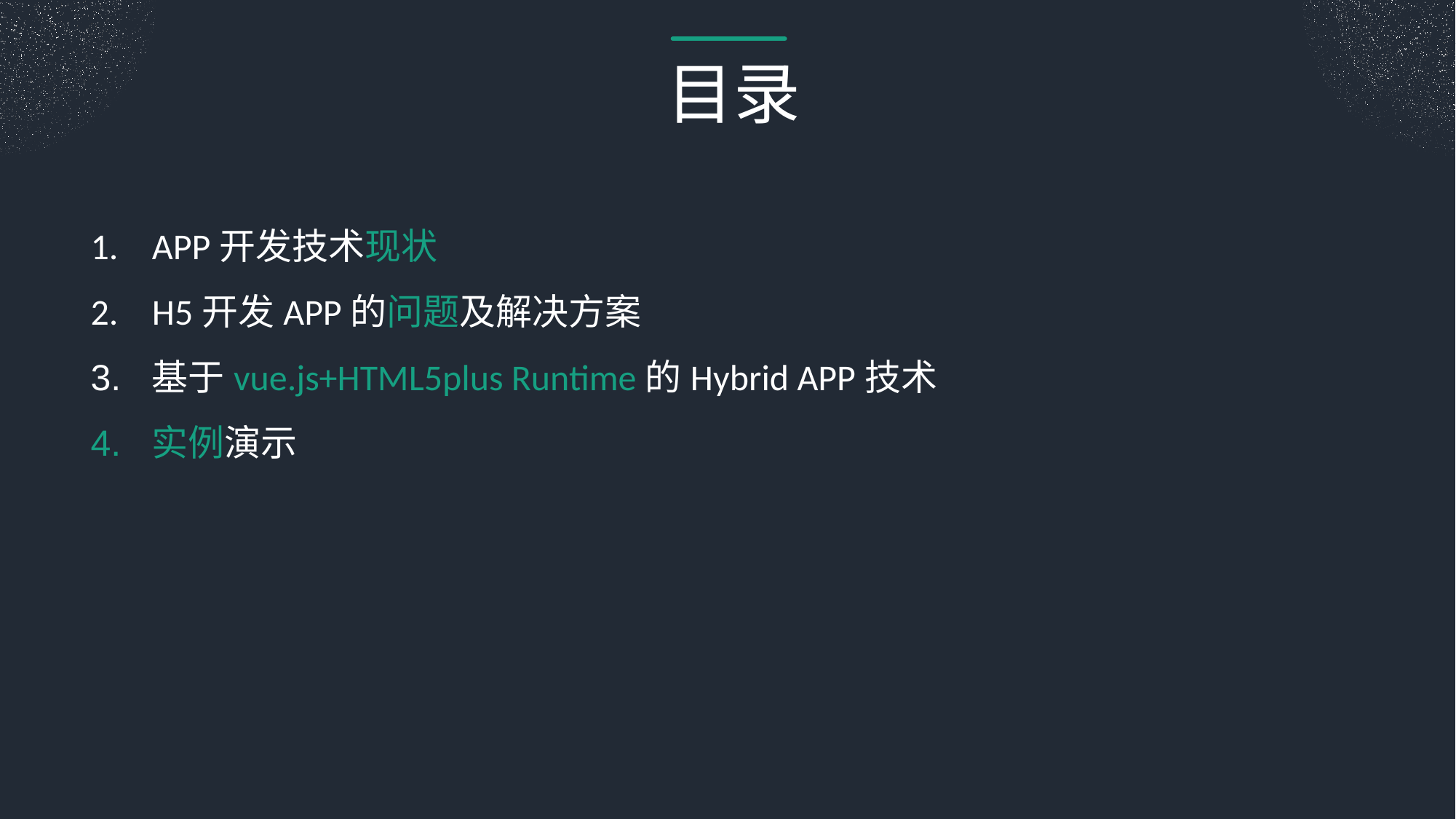

目录

APP开发技术现状
H5开发APP的问题及解决方案
基于vue.js+HTML5plus Runtime的Hybrid APP技术
实例演示